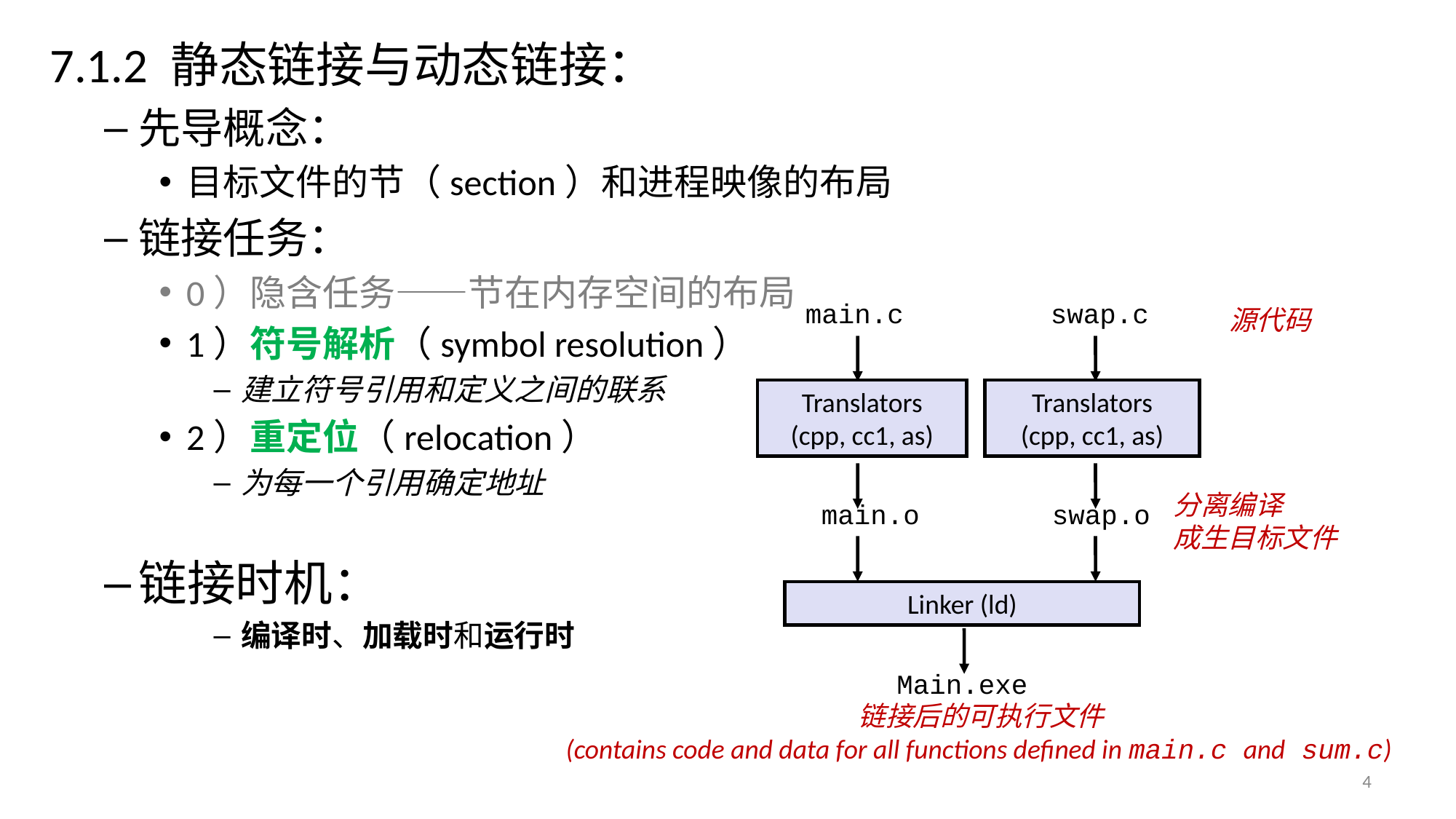

7.1.2 静态链接与动态链接：
先导概念：
目标文件的节（section）和进程映像的布局
链接任务：
0）隐含任务——节在内存空间的布局
1）符号解析（symbol resolution）
建立符号引用和定义之间的联系
2）重定位（relocation）
为每一个引用确定地址

链接时机：
编译时、加载时和运行时

main.c
swap.c
源代码

Translators
(cpp, cc1, as)
Translators
(cpp, cc1, as)

分离编译
成生目标文件
main.o
swap.o

Linker (ld)

Main.exe
链接后的可执行文件
(contains code and data for all functions defined in main.c and sum.c)
4